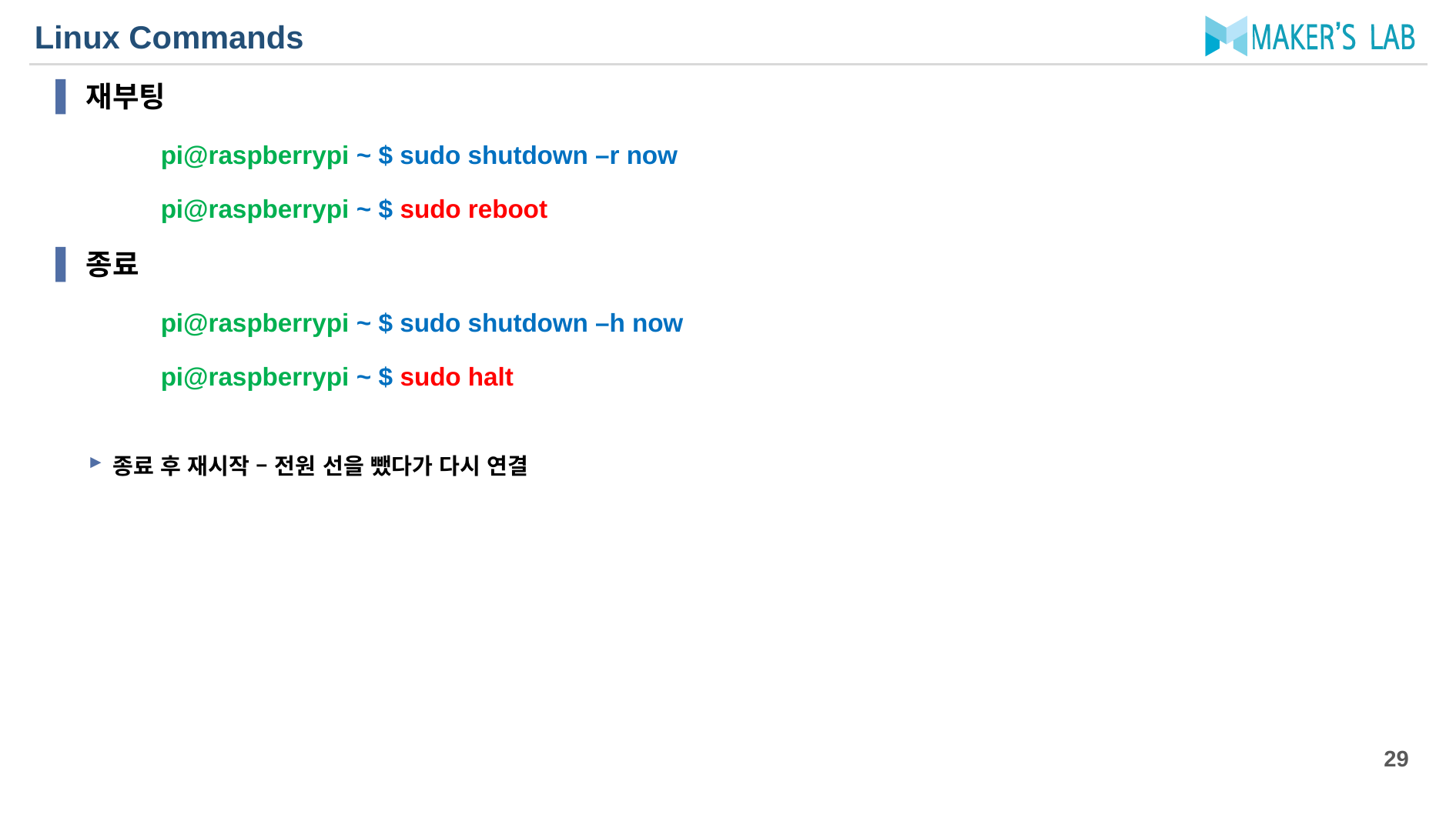

# Linux Commands
재부팅
	pi@raspberrypi ~ $ sudo shutdown –r now
	pi@raspberrypi ~ $ sudo reboot
종료
	pi@raspberrypi ~ $ sudo shutdown –h now
	pi@raspberrypi ~ $ sudo halt

종료 후 재시작 – 전원 선을 뺐다가 다시 연결

29